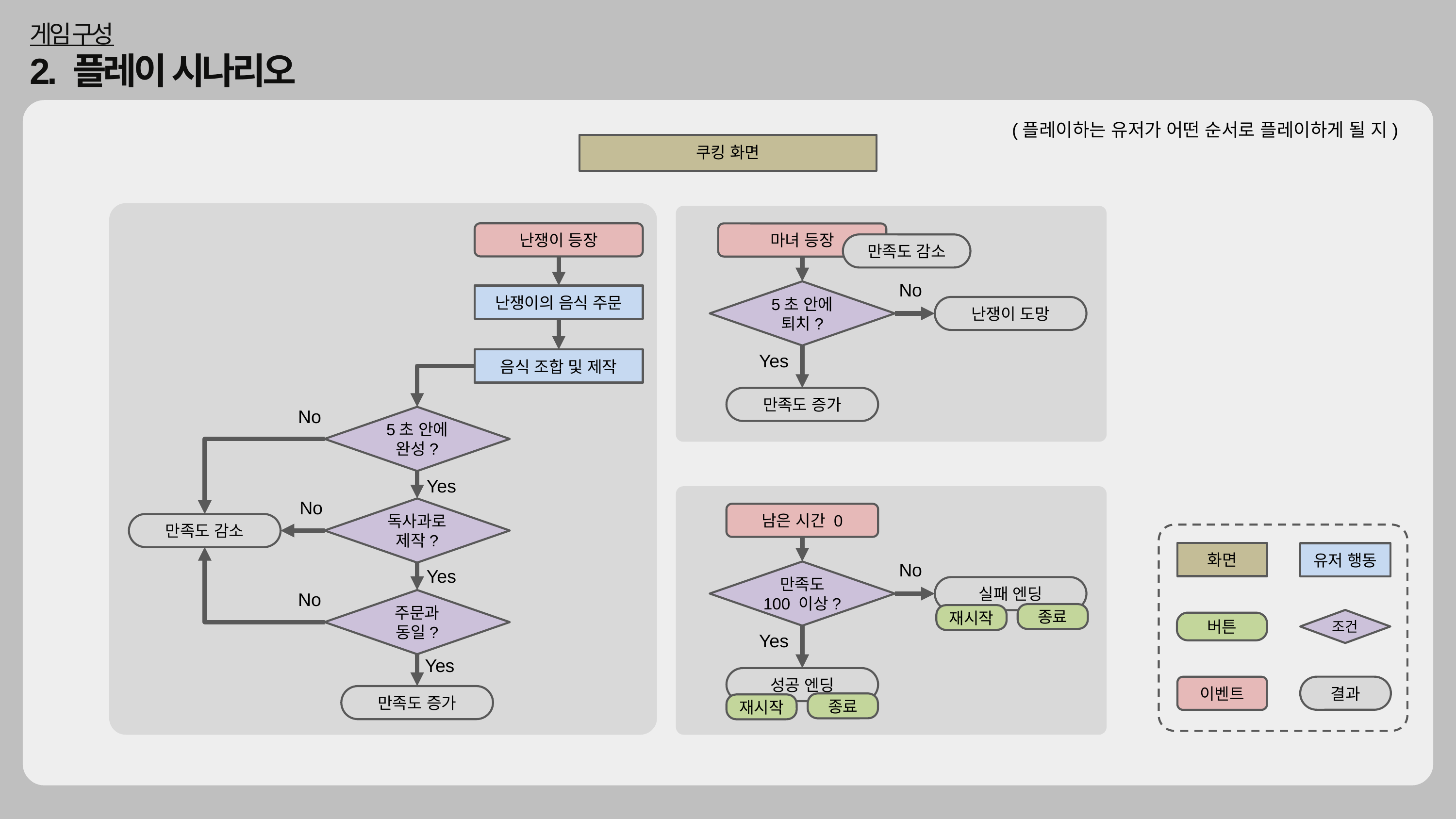

게임 구성
2. 플레이 시나리오

(플레이하는 유저가 어떤 순서로 플레이하게 될 지)
쿠킹 화면

난쟁이 등장
마녀 등장
만족도 감소
No
5초 안에
퇴치?
난쟁이의 음식 주문
난쟁이 도망
Yes
음식 조합 및 제작
만족도 증가
No
5초 안에
완성?
Yes

No
독사과로 제작?
남은 시간 0
만족도 감소

화면
유저 행동
조건
버튼
결과
이벤트
No
Yes
만족도
100 이상?
실패 엔딩
No
주문과 동일?
종료
재시작
Yes
Yes
성공 엔딩
만족도 증가
종료
재시작